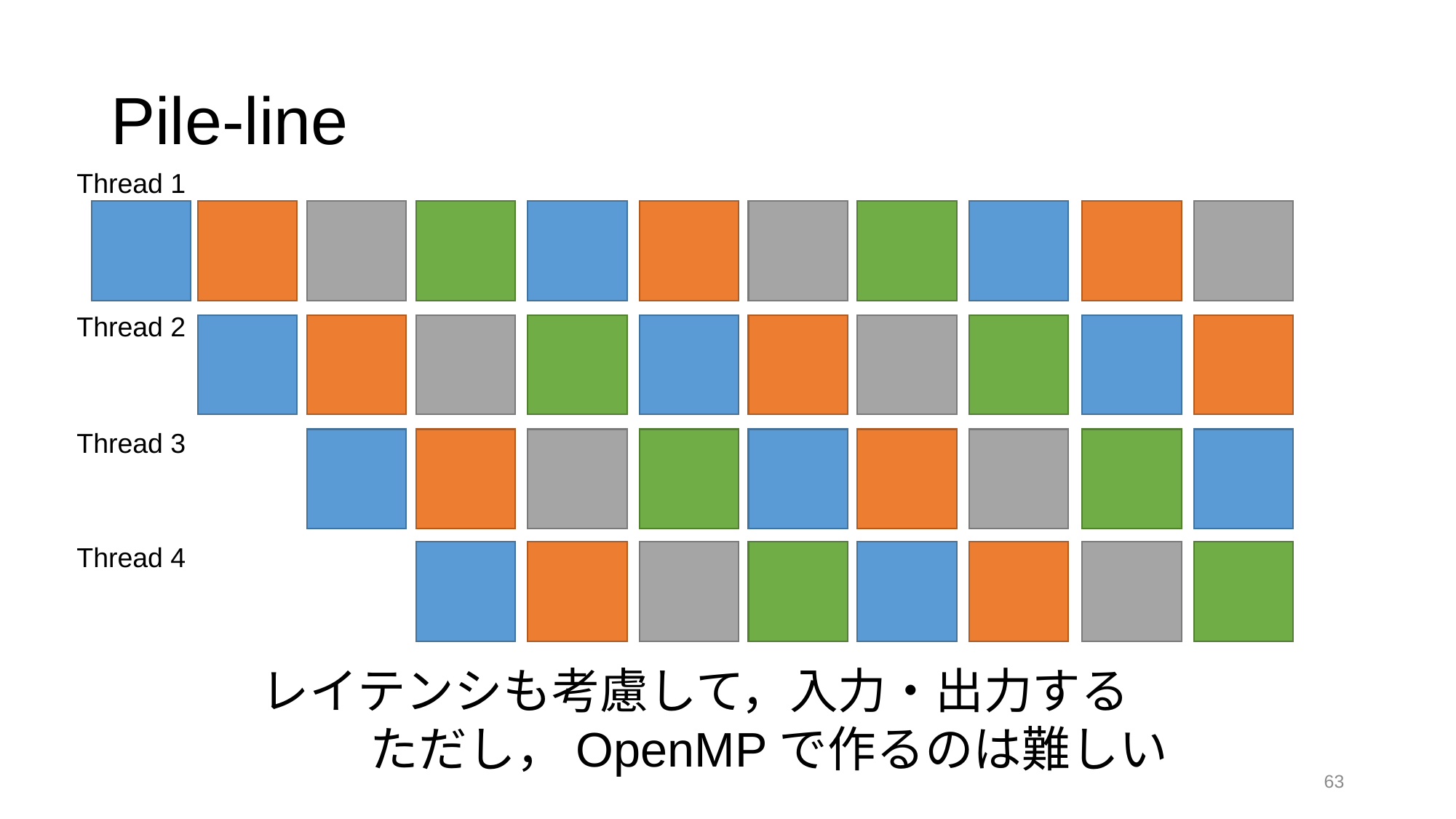

# Pile-line
Thread 1

Thread 2

Thread 3

Thread 4

レイテンシも考慮して，入力・出力する
	ただし，OpenMPで作るのは難しい
63